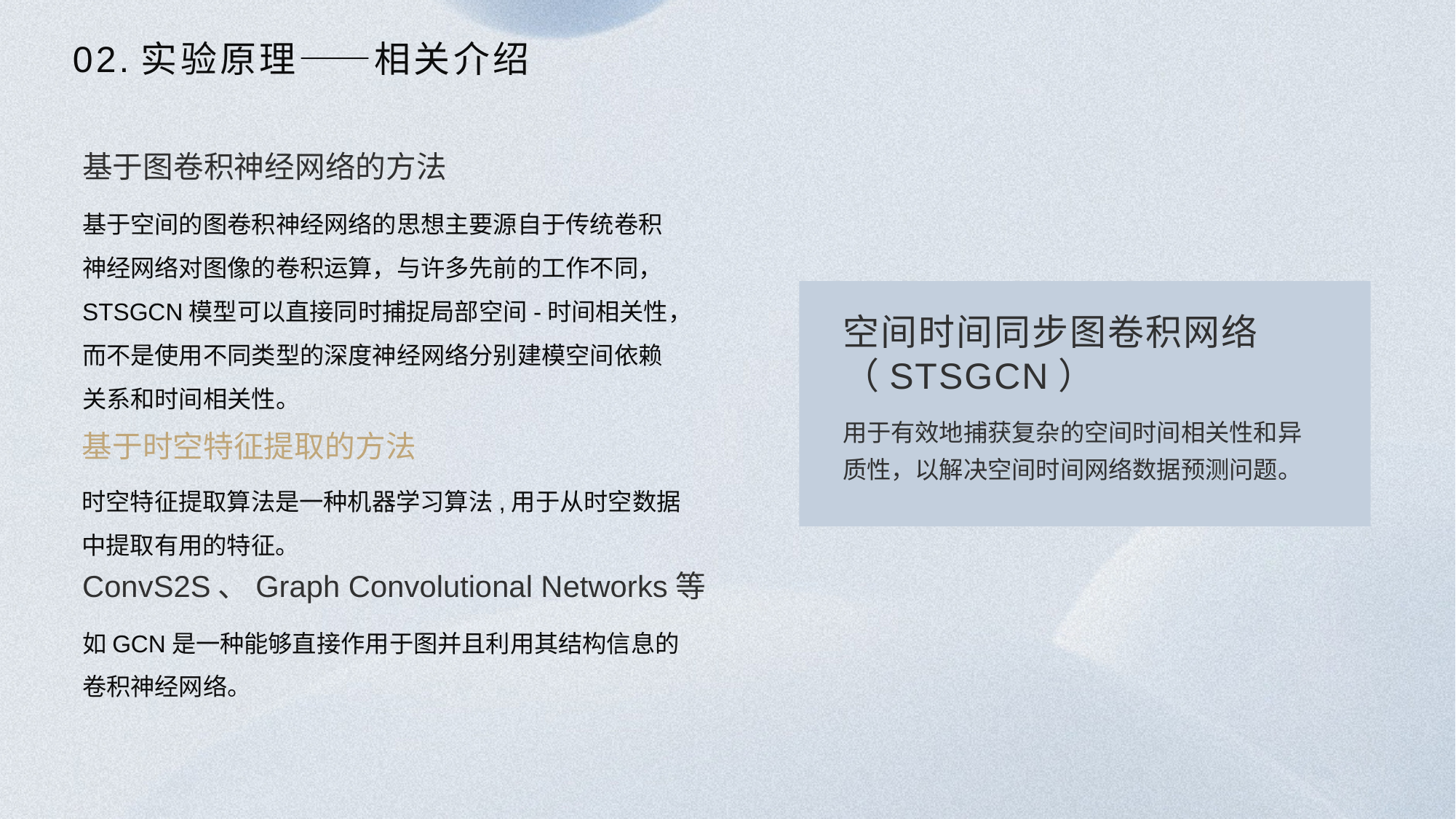

# 02.实验原理——相关介绍
基于图卷积神经网络的方法
基于空间的图卷积神经网络的思想主要源自于传统卷积神经网络对图像的卷积运算，与许多先前的工作不同，STSGCN模型可以直接同时捕捉局部空间-时间相关性，而不是使用不同类型的深度神经网络分别建模空间依赖关系和时间相关性。
基于时空特征提取的方法
时空特征提取算法是一种机器学习算法,用于从时空数据中提取有用的特征。
ConvS2S、Graph Convolutional Networks等
如GCN是一种能够直接作用于图并且利用其结构信息的卷积神经网络。

空间时间同步图卷积网络（STSGCN）
用于有效地捕获复杂的空间时间相关性和异质性，以解决空间时间网络数据预测问题。